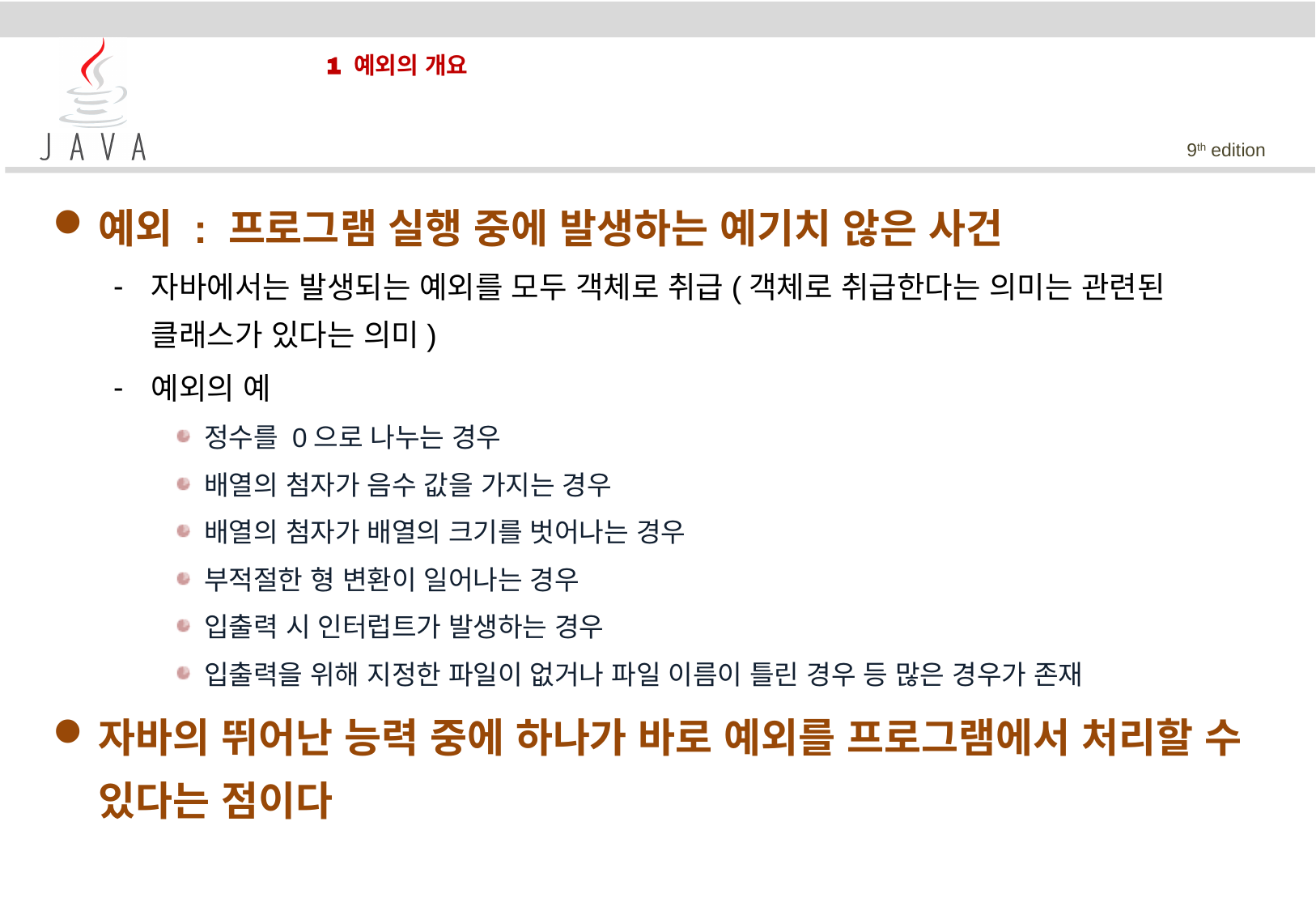

# 1 예외의 개요

예외 : 프로그램 실행 중에 발생하는 예기치 않은 사건
자바에서는 발생되는 예외를 모두 객체로 취급(객체로 취급한다는 의미는 관련된 클래스가 있다는 의미)
예외의 예
정수를 0으로 나누는 경우
배열의 첨자가 음수 값을 가지는 경우
배열의 첨자가 배열의 크기를 벗어나는 경우
부적절한 형 변환이 일어나는 경우
입출력 시 인터럽트가 발생하는 경우
입출력을 위해 지정한 파일이 없거나 파일 이름이 틀린 경우 등 많은 경우가 존재
자바의 뛰어난 능력 중에 하나가 바로 예외를 프로그램에서 처리할 수 있다는 점이다